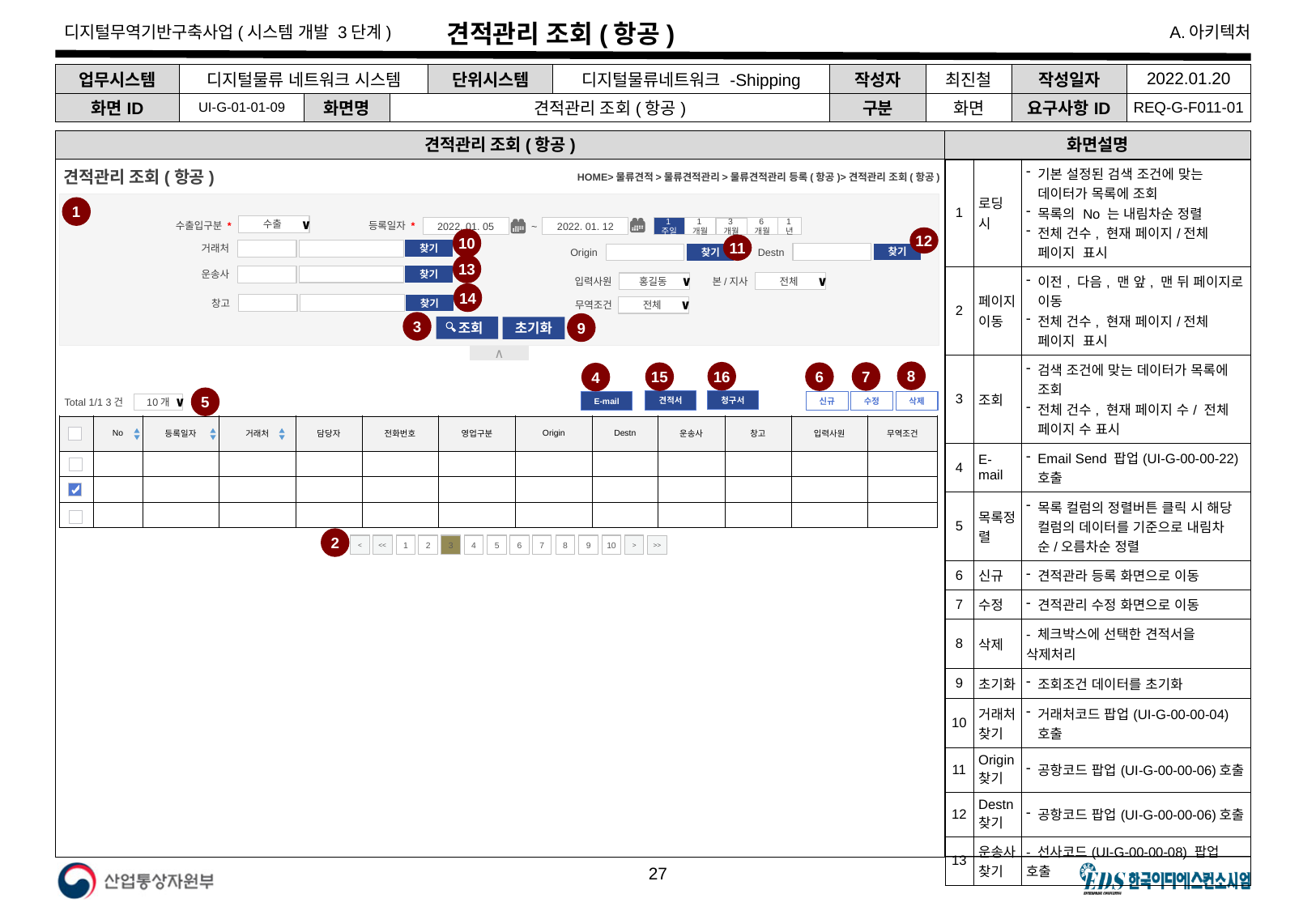

# 견적관리 조회(항공)
| 업무시스템 | 디지털물류 네트워크 시스템 |  |  | 단위시스템 | 디지털물류네트워크 -Shipping | 작성자 | 최진철 | 작성일자 | 2022.01.20 |
| --- | --- | --- | --- | --- | --- | --- | --- | --- | --- |
| 화면ID | UI-G-01-01-09 | 화면명 | 견적관리 조회(항공) |  |  | 구분 | 화면 | 요구사항ID | REQ-G-F011-01 |
견적관리 조회(항공)
화면설명

| 1 | 로딩 시 | 기본 설정된 검색 조건에 맞는 데이터가 목록에 조회 목록의 No 는 내림차순 정렬 전체 건수, 현재 페이지/전체 페이지 표시 |
| --- | --- | --- |
| 2 | 페이지 이동 | 이전, 다음, 맨 앞, 맨 뒤 페이지로 이동 전체 건수, 현재 페이지/전체 페이지 표시 |
| 3 | 조회 | 검색 조건에 맞는 데이터가 목록에 조회 전체 건수, 현재 페이지 수/ 전체 페이지 수 표시 |
| 4 | E-mail | Email Send 팝업(UI-G-00-00-22) 호출 |
| 5 | 목록정렬 | 목록 컬럼의 정렬버튼 클릭 시 해당 컬럼의 데이터를 기준으로 내림차순/오름차순 정렬 |
| 6 | 신규 | 견적관라 등록 화면으로 이동 |
| 7 | 수정 | 견적관리 수정 화면으로 이동 |
| 8 | 삭제 | - 체크박스에 선택한 견적서을 삭제처리 |
| 9 | 초기화 | 조회조건 데이터를 초기화 |
| 10 | 거래처 찾기 | 거래처코드 팝업(UI-G-00-00-04)호출 |
| 11 | Origin 찾기 | 공항코드 팝업(UI-G-00-00-06)호출 |
| 12 | Destn찾기 | 공항코드 팝업(UI-G-00-00-06)호출 |
| 13 | 운송사찾기 | - 선사코드(UI-G-00-00-08) 팝업 호출 |
견적관리 조회(항공)
HOME>물류견적>물류견적관리>물류견적관리 등록(항공)>견적관리 조회(항공)

∧
1
수출입구분 *
등록일자 *
수출
∨
1주일
2022. 01. 05
~
2022. 01. 12

1년
1개월
6개월
3개월
12
10
11
거래처

찾기
Destn
Origin

찾기

찾기
13
운송사

찾기
본/지사
입력사원
전체
∨
홍길동
∨
14
창고
무역조건

찾기
전체
∨
3
9
 조회

초기화
8
16
7
15
6
4
5
청구서
견적서
Total 1/1 3건
10개
∨
E-mail
신규
삭제
수정
|  | No | 등록일자 | 거래처 | 담당자 | 전화번호 | 영업구분 | Origin | Destn | 운송사 | 창고 | 입력사원 | 무역조건 |
| --- | --- | --- | --- | --- | --- | --- | --- | --- | --- | --- | --- | --- |
|  |  |  |  |  |  |  |  |  |  |  |  |  |
|  |  |  |  |  |  |  |  |  |  |  |  |  |
|  |  |  |  |  |  |  |  |  |  |  |  |  |

2
<
<<
1
2
3
4
5
6
7
8
9
10
>
>>